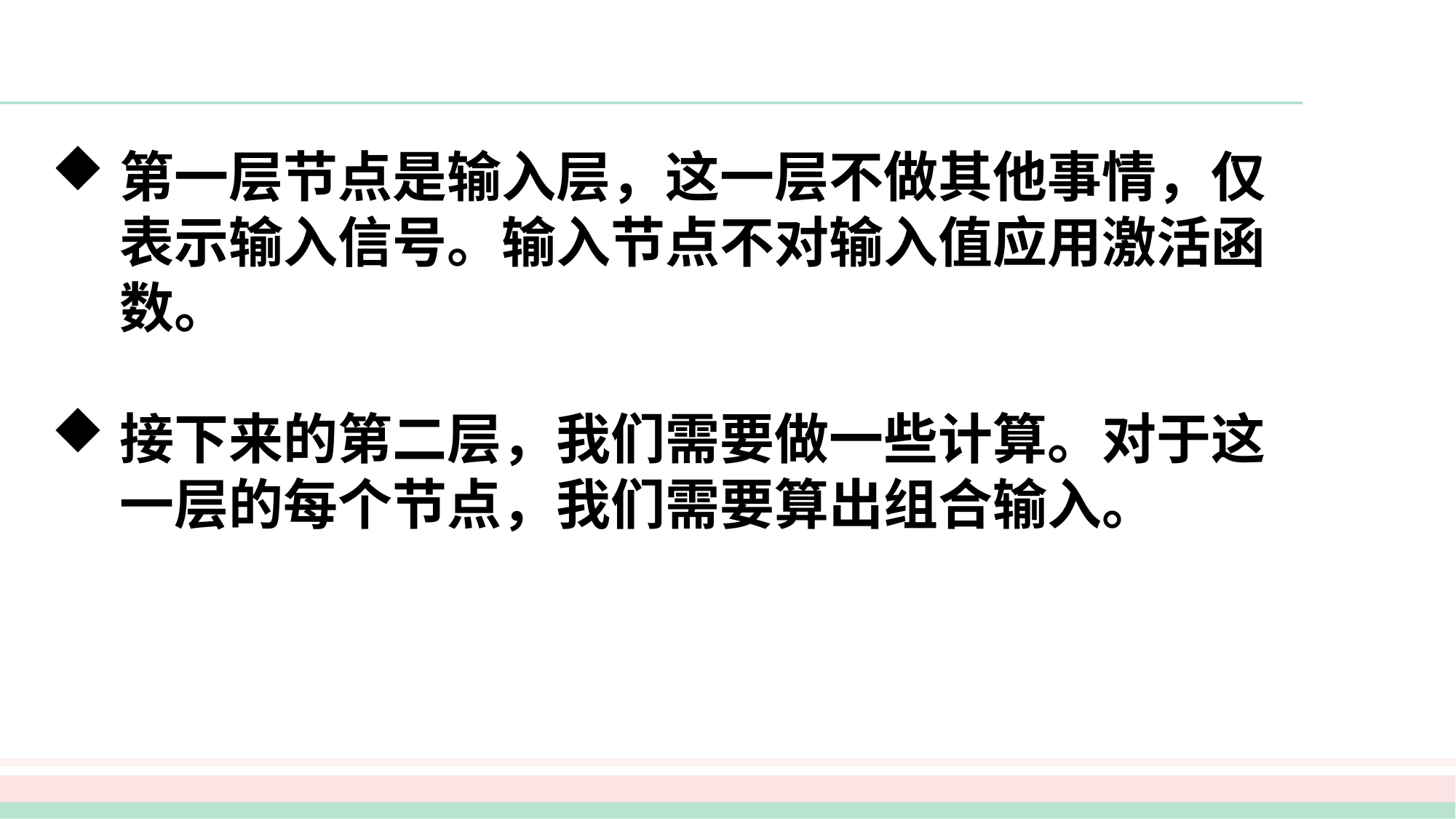

第一层节点是输入层，这一层不做其他事情，仅表示输入信号。输入节点不对输入值应用激活函数。

接下来的第二层，我们需要做一些计算。对于这一层的每个节点，我们需要算出组合输入。